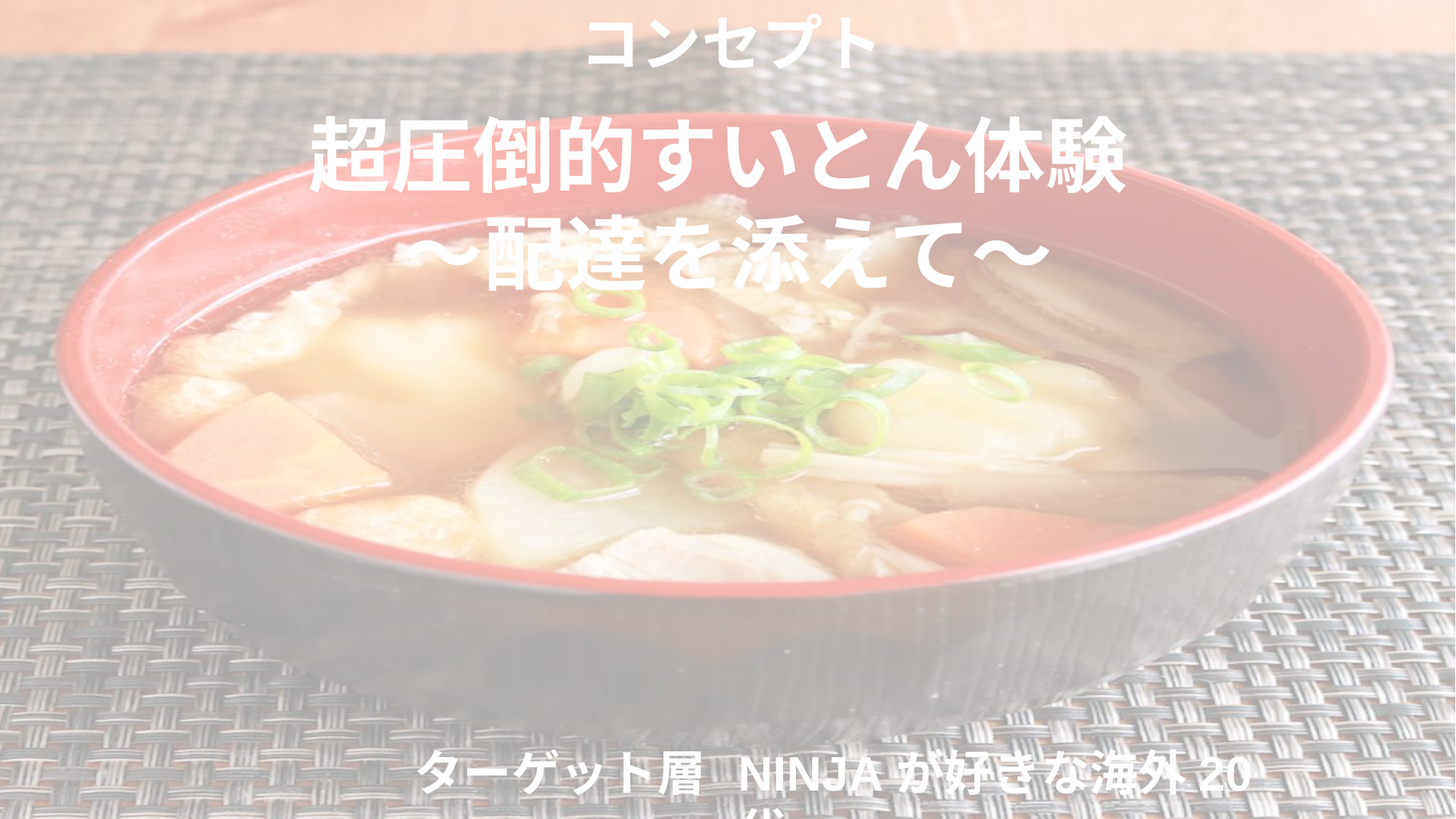

コンセプト
超圧倒的すいとん体験
～配達を添えて～
NINJAが好きな海外20代
ターゲット層